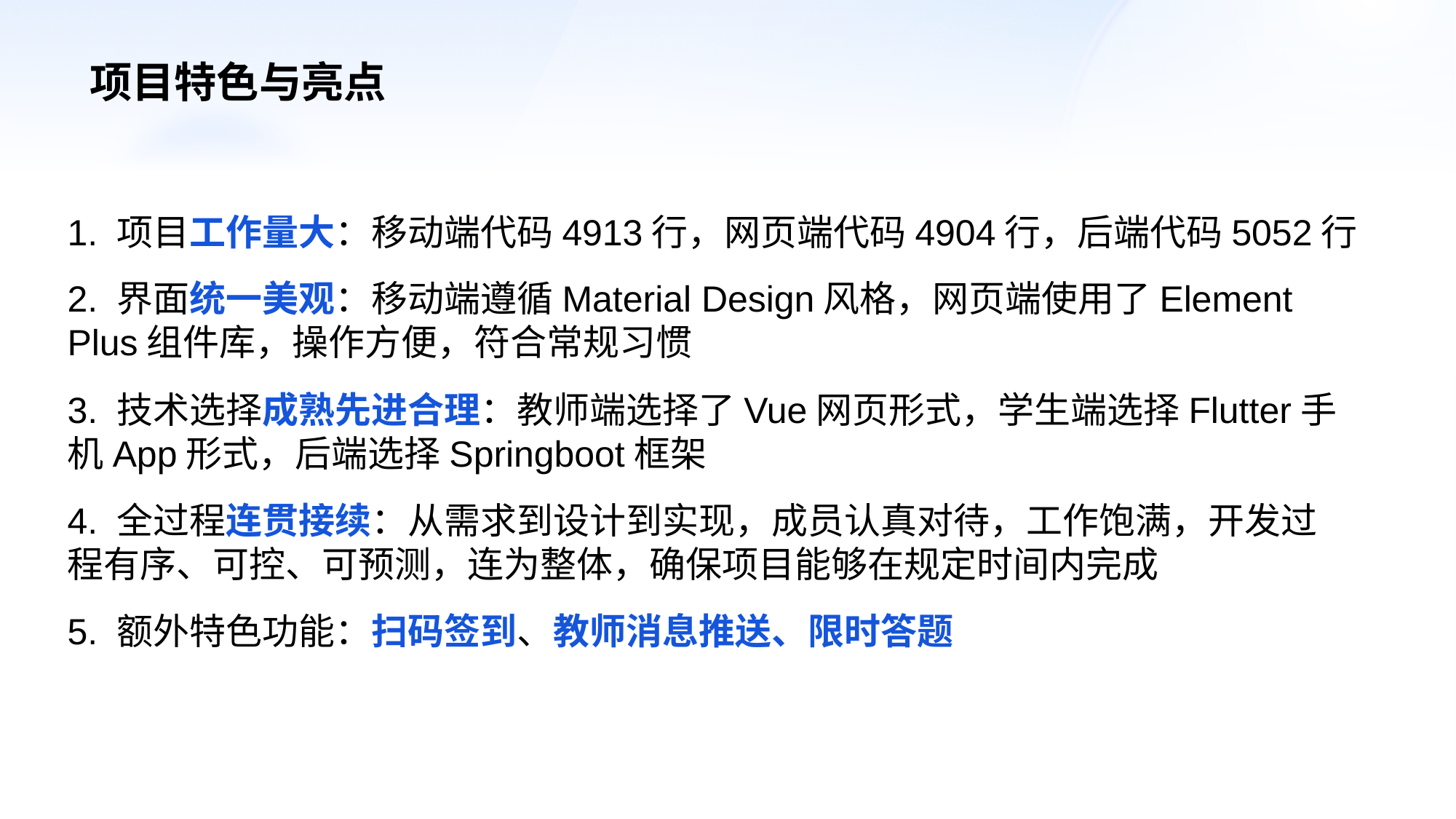

项目特色与亮点
1. 项目工作量大：移动端代码4913行，网页端代码4904行，后端代码5052行
2. 界面统一美观：移动端遵循Material Design风格，网页端使用了Element Plus组件库，操作方便，符合常规习惯
3. 技术选择成熟先进合理：教师端选择了Vue网页形式，学生端选择Flutter手机App形式，后端选择Springboot框架
4. 全过程连贯接续：从需求到设计到实现，成员认真对待，工作饱满，开发过程有序、可控、可预测，连为整体，确保项目能够在规定时间内完成
5. 额外特色功能：扫码签到、教师消息推送、限时答题